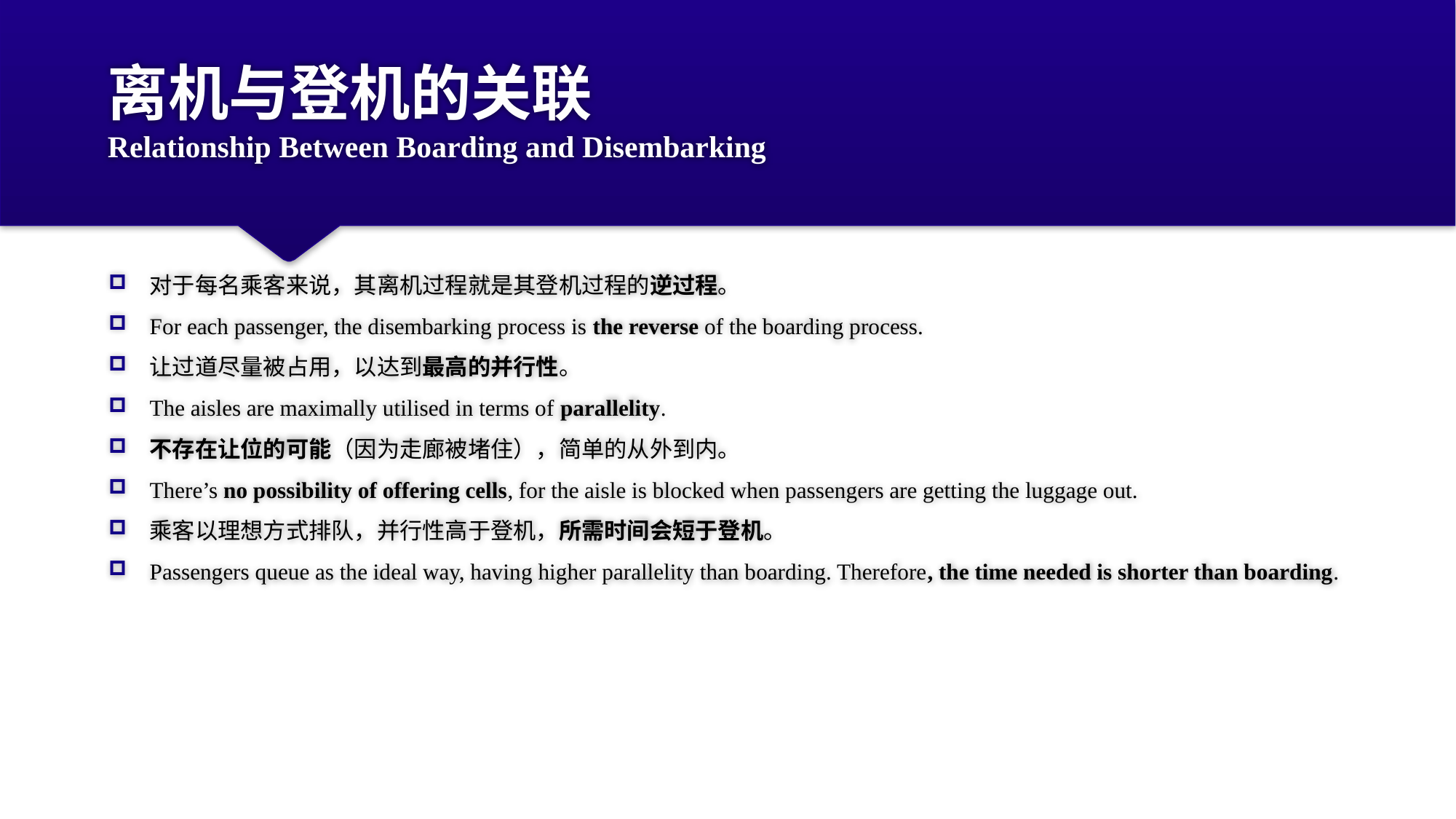

# 离机与登机的关联 Relationship Between Boarding and Disembarking
对于每名乘客来说，其离机过程就是其登机过程的逆过程。
For each passenger, the disembarking process is the reverse of the boarding process.
让过道尽量被占用，以达到最高的并行性。
The aisles are maximally utilised in terms of parallelity.
不存在让位的可能（因为走廊被堵住），简单的从外到内。
There’s no possibility of offering cells, for the aisle is blocked when passengers are getting the luggage out.
乘客以理想方式排队，并行性高于登机，所需时间会短于登机。
Passengers queue as the ideal way, having higher parallelity than boarding. Therefore, the time needed is shorter than boarding.